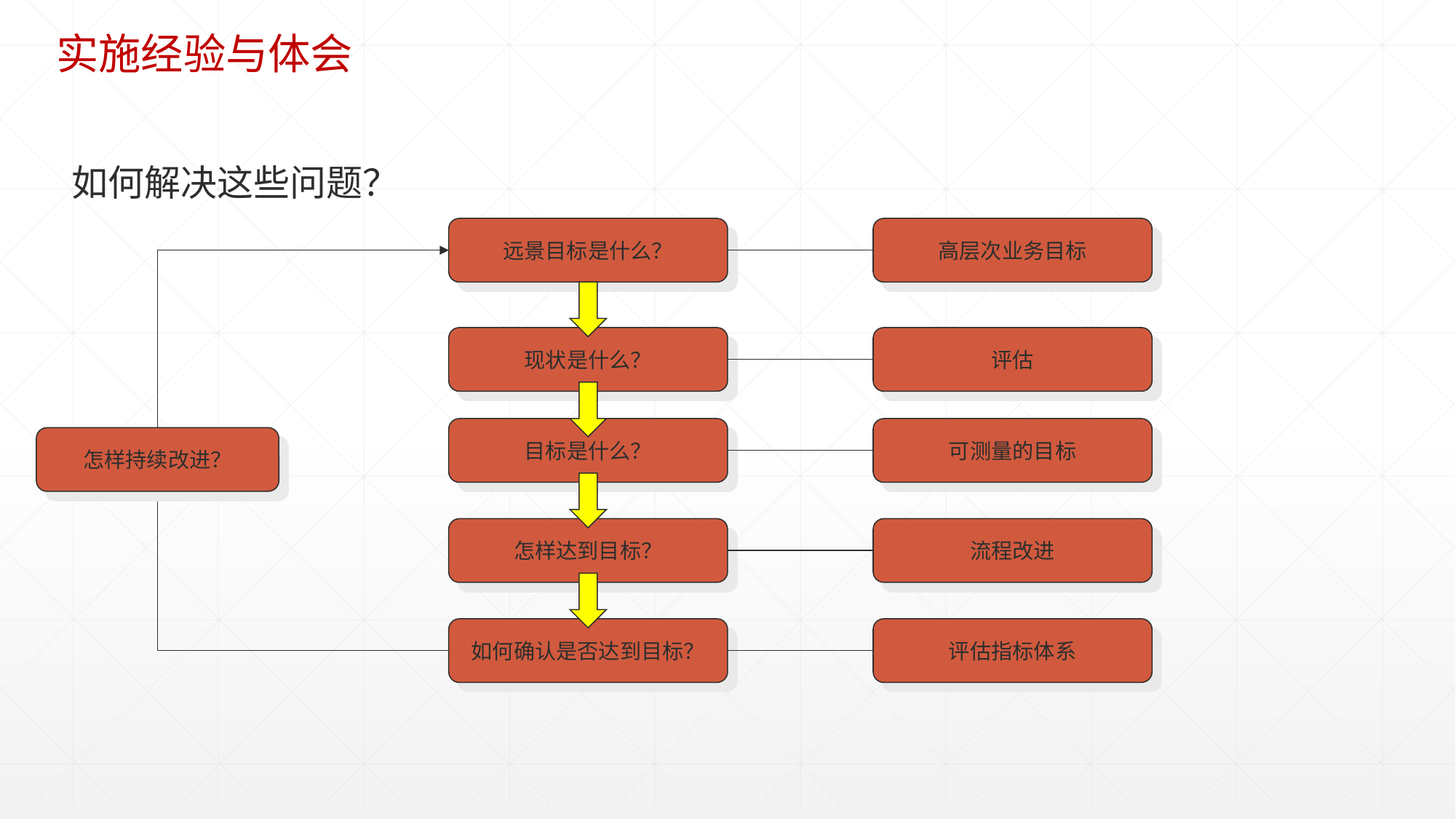

实施经验与体会
如何解决这些问题？

远景目标是什么？
高层次业务目标

现状是什么？
评估

目标是什么？
可测量的目标
怎样持续改进？

怎样达到目标？
流程改进

如何确认是否达到目标？
评估指标体系